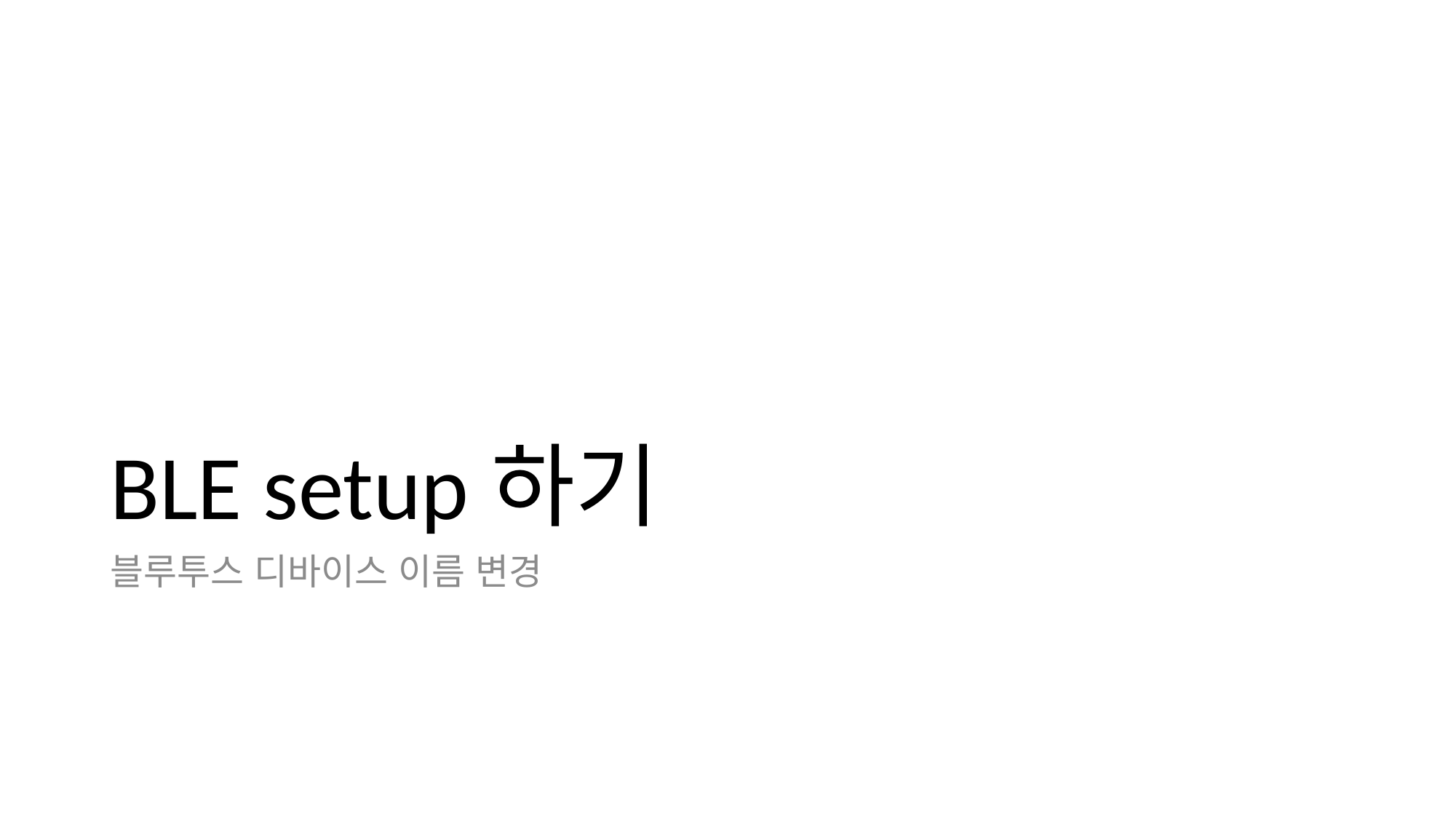

# BLE setup하기
블루투스 디바이스 이름 변경